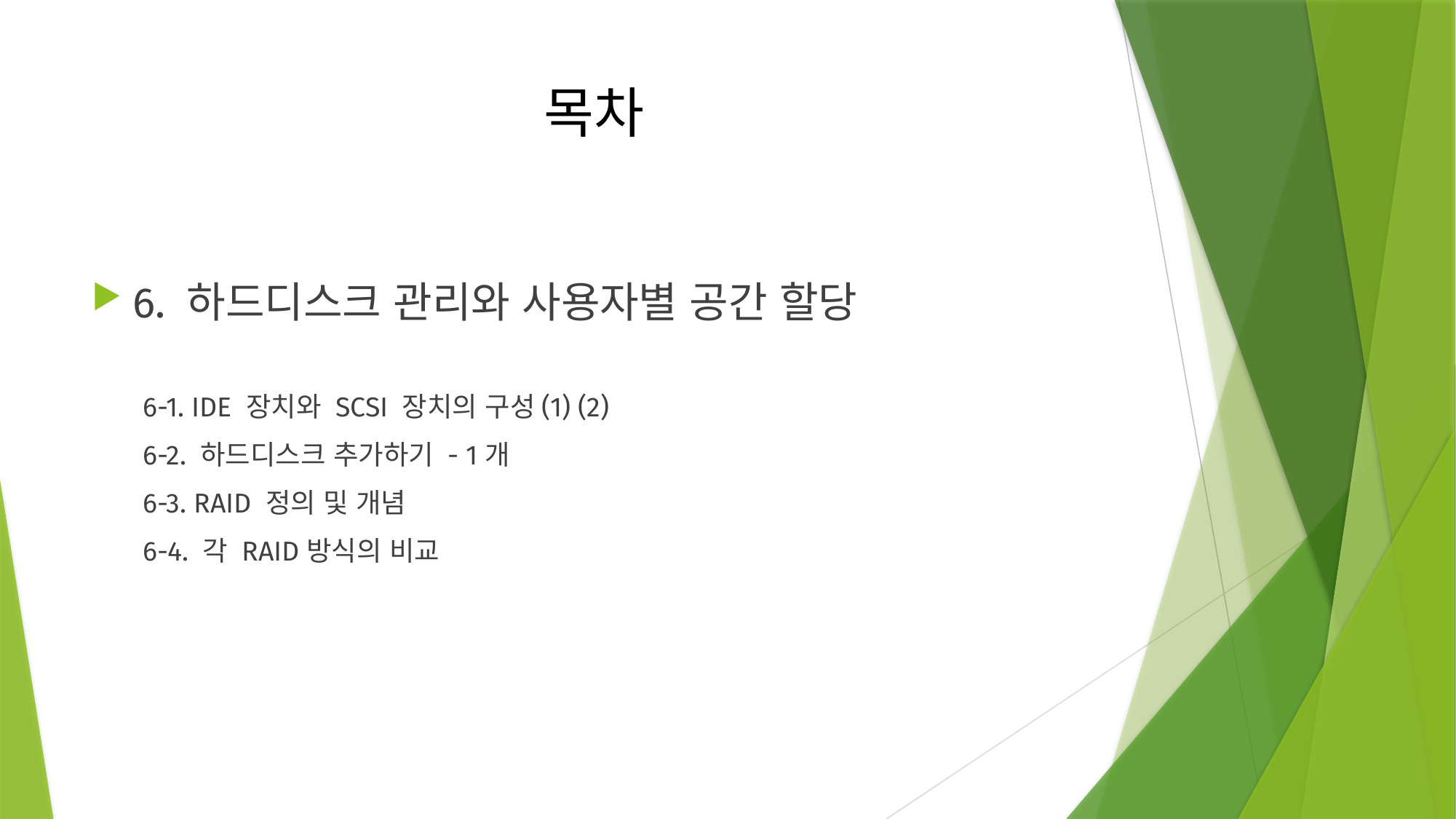

# 목차
6. 하드디스크 관리와 사용자별 공간 할당

       6-1. IDE 장치와 SCSI 장치의 구성(1) (2)
       6-2. 하드디스크 추가하기 - 1개
       6-3. RAID 정의 및 개념
       6-4. 각 RAID방식의 비교